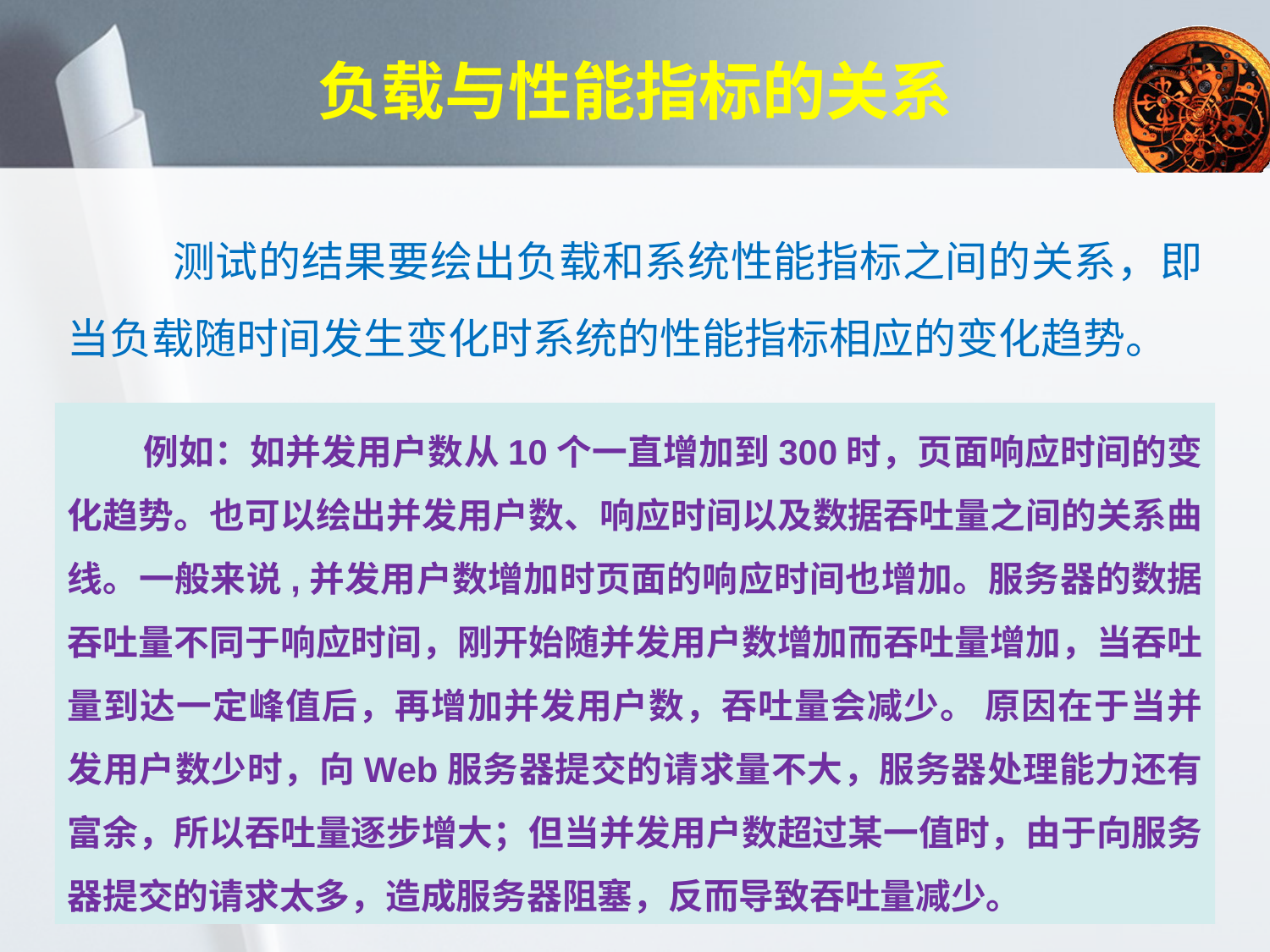

# 负载与性能指标的关系
        测试的结果要绘出负载和系统性能指标之间的关系，即当负载随时间发生变化时系统的性能指标相应的变化趋势。
        例如：如并发用户数从10个一直增加到300时，页面响应时间的变化趋势。也可以绘出并发用户数、响应时间以及数据吞吐量之间的关系曲线。一般来说,并发用户数增加时页面的响应时间也增加。服务器的数据吞吐量不同于响应时间，刚开始随并发用户数增加而吞吐量增加，当吞吐量到达一定峰值后，再增加并发用户数，吞吐量会减少。 原因在于当并发用户数少时，向Web服务器提交的请求量不大，服务器处理能力还有富余，所以吞吐量逐步增大；但当并发用户数超过某一值时，由于向服务器提交的请求太多，造成服务器阻塞，反而导致吞吐量减少。